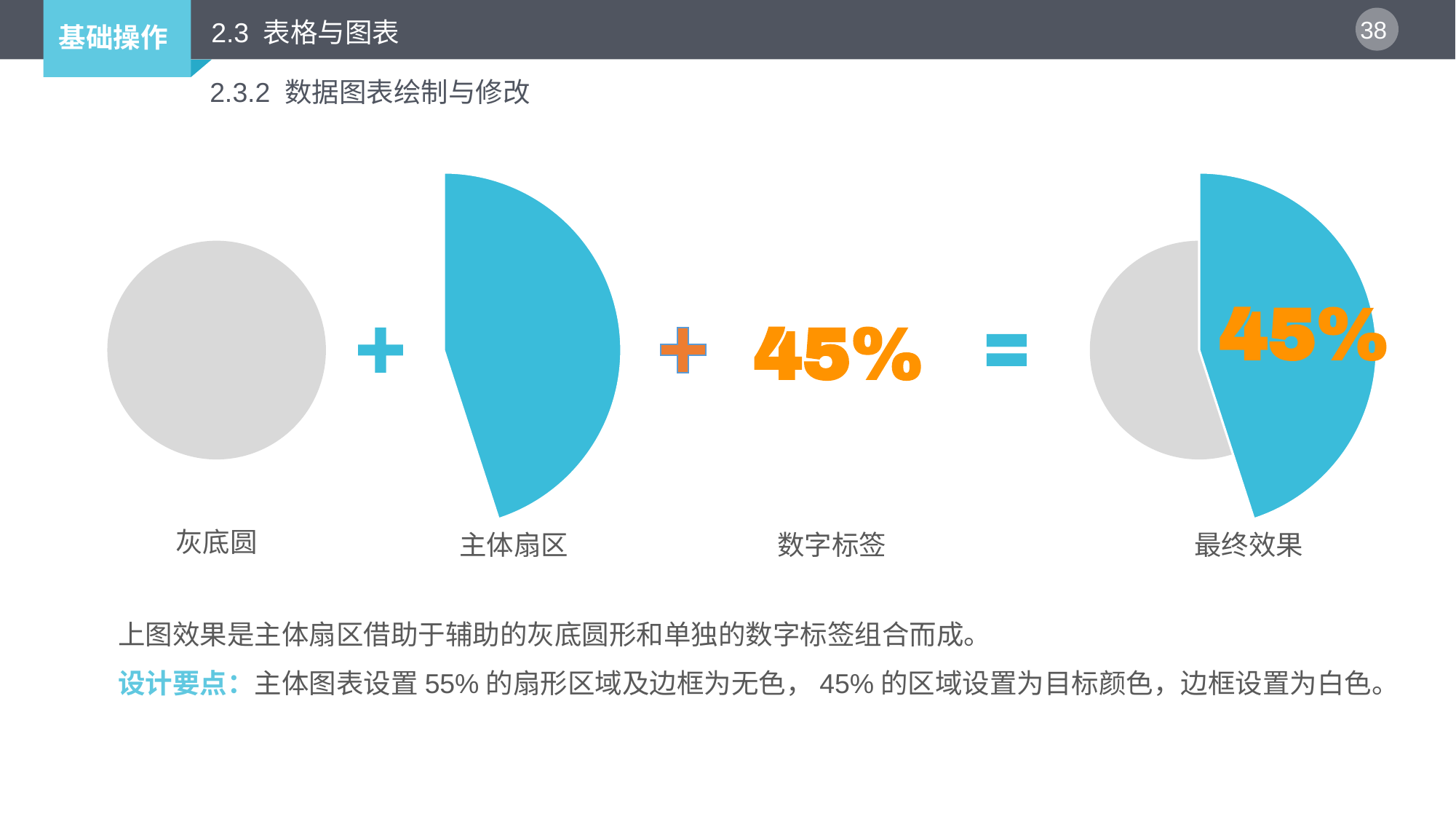

2.3 表格与图表
2.3.2 数据图表绘制与修改

### Chart

| Category | 销售额 |
|---|---|
| 第一季度 | 45.0 |
| 第二季度 | 55.0 |

### Chart

| Category | 销售额 |
|---|---|
| 第一季度 | 45.0 |
| 第二季度 | 55.0 |
45%

45%

灰底圆
主体扇区
数字标签
最终效果
上图效果是主体扇区借助于辅助的灰底圆形和单独的数字标签组合而成。
设计要点：主体图表设置55%的扇形区域及边框为无色，45%的区域设置为目标颜色，边框设置为白色。